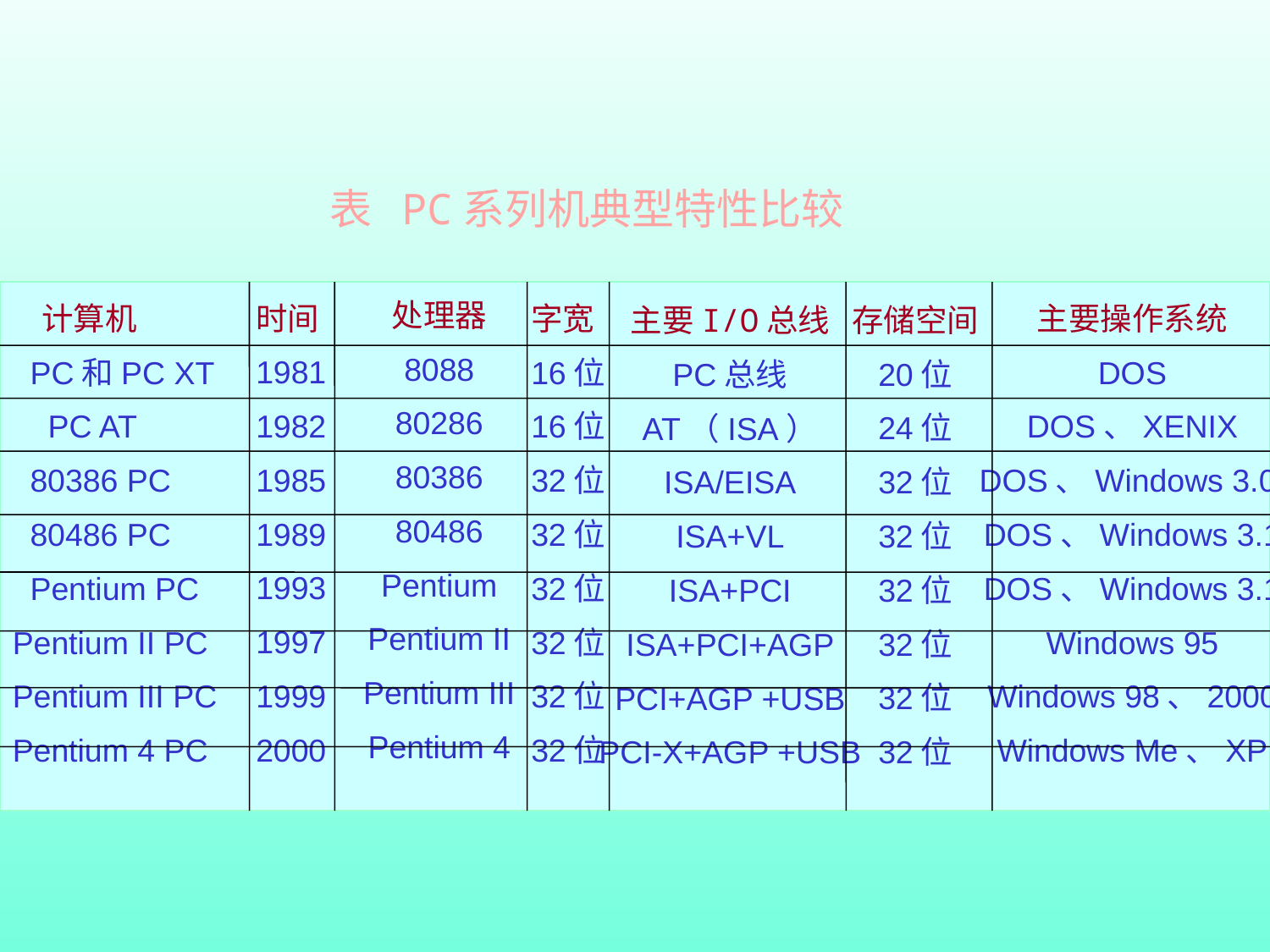

表  PC系列机典型特性比较

处理器
8088
80286
80386
80486
Pentium
Pentium II
Pentium III
Pentium 4
时间
1981
1982
1985
1989
1993
1997
1999
2000
   计算机
  PC和PC XT
    PC AT
  80386 PC
  80486 PC
  Pentium PC
Pentium II PC
Pentium III PC
Pentium 4 PC
字宽
16位
16位
32位
32位
32位
32位
32位
32位
主要操作系统
DOS
DOS、XENIX
DOS、Windows 3.0
DOS、Windows 3.1
DOS、Windows 3.1
Windows 95
Windows 98、2000
Windows Me、XP
存储空间
20位
24位
32位
32位
32位
32位
32位
32位
主要I/O总线
PC总线
AT（ISA）
ISA/EISA
ISA+VL
ISA+PCI
ISA+PCI+AGP
PCI+AGP +USB
PCI-X+AGP +USB